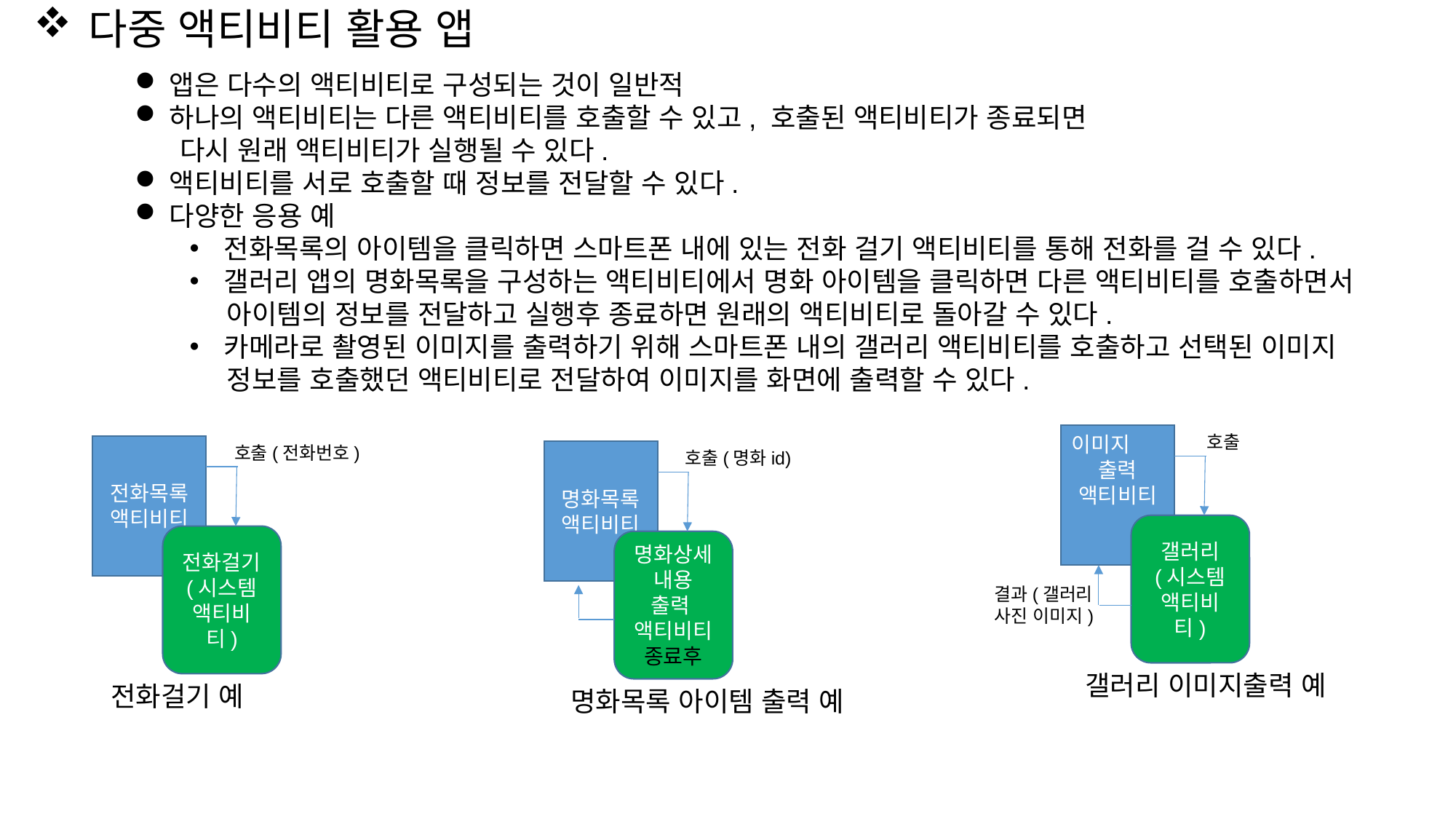

다중 액티비티 활용 앱
앱은 다수의 액티비티로 구성되는 것이 일반적
하나의 액티비티는 다른 액티비티를 호출할 수 있고, 호출된 액티비티가 종료되면
     다시 원래 액티비티가 실행될 수 있다.
액티비티를 서로 호출할 때 정보를 전달할 수 있다.
다양한 응용 예
전화목록의 아이템을 클릭하면 스마트폰 내에 있는 전화 걸기 액티비티를 통해 전화를 걸 수 있다.
갤러리 앱의 명화목록을 구성하는 액티비티에서 명화 아이템을 클릭하면 다른 액티비티를 호출하면서
    아이템의 정보를 전달하고 실행후 종료하면 원래의 액티비티로 돌아갈 수 있다.
카메라로 촬영된 이미지를 출력하기 위해 스마트폰 내의 갤러리 액티비티를 호출하고 선택된 이미지
    정보를 호출했던 액티비티로 전달하여 이미지를 화면에 출력할 수 있다.
이미지
출력
액티비티

호출
갤러리
(시스템
액티비티)
갤러리 이미지출력 예
전화목록
액티비티
호출(전화번호)
전화걸기
(시스템
액티비티)
전화걸기 예
명화목록
액티비티
호출(명화id)
명화상세내용
출력
액티비티
종료후
명화목록 아이템 출력 예
결과(갤러리
사진 이미지)